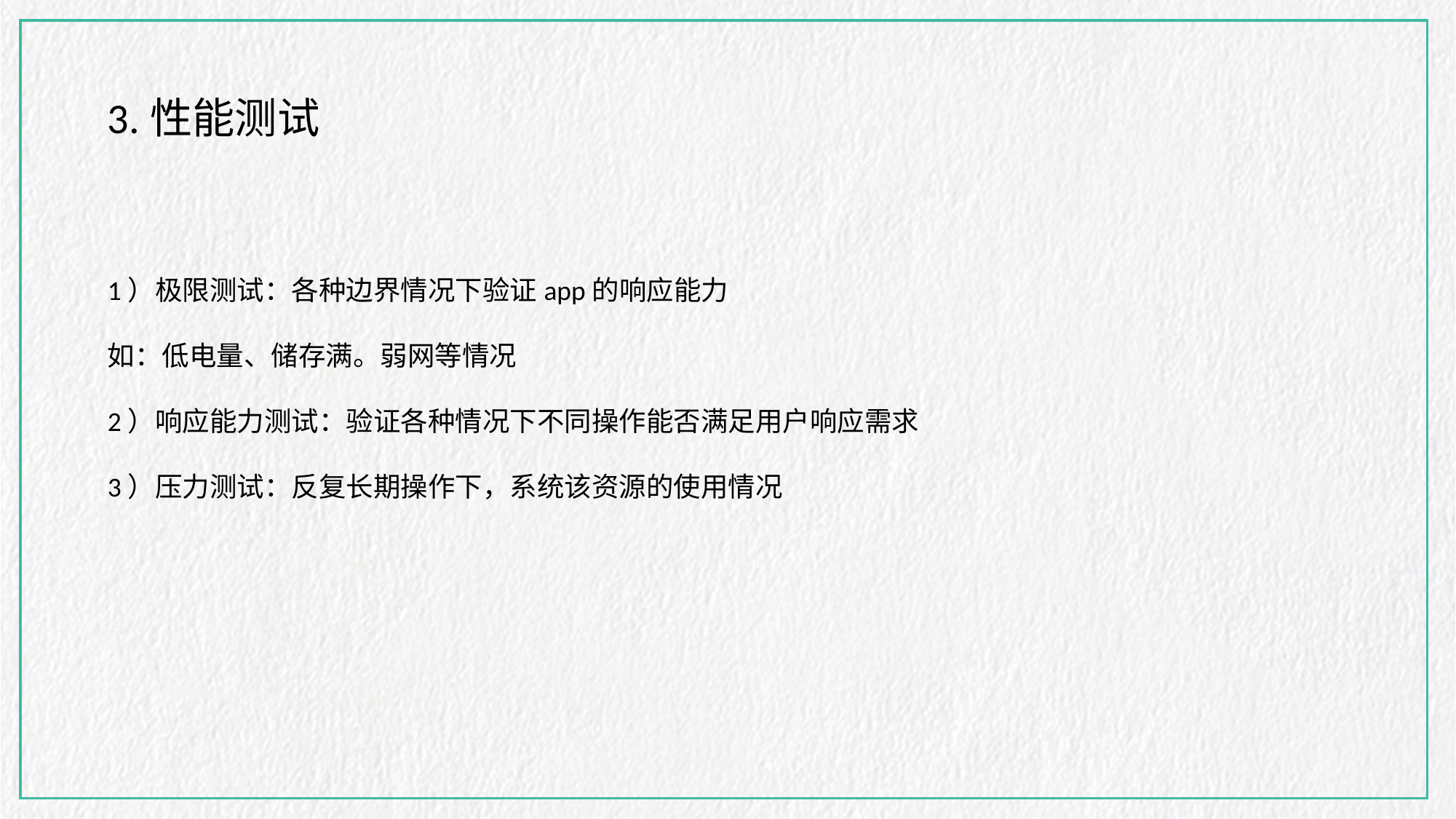

3.性能测试

1）极限测试：各种边界情况下验证app的响应能力

如：低电量、储存满。弱网等情况

2）响应能力测试：验证各种情况下不同操作能否满足用户响应需求

3）压力测试：反复长期操作下，系统该资源的使用情况